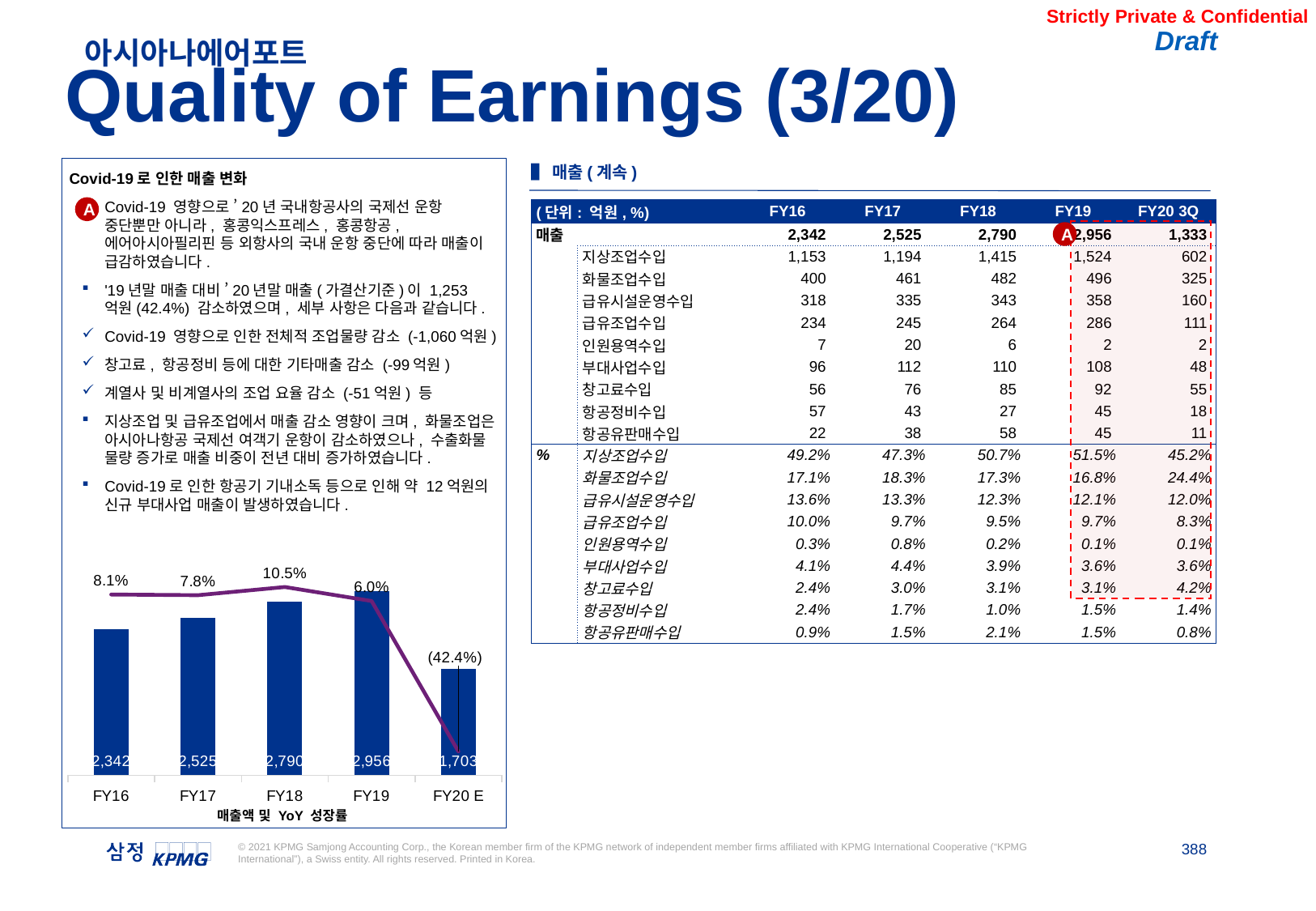

아시아나에어포트
Quality of Earnings (3/20)
▌매출(계속)

Covid-19로 인한 매출 변화
Covid-19 영향으로 ’20년 국내항공사의 국제선 운항 중단뿐만 아니라, 홍콩익스프레스, 홍콩항공, 에어아시아필리핀 등 외항사의 국내 운항 중단에 따라 매출이 급감하였습니다.
'19년말 매출 대비 ’20년말 매출(가결산기준)이 1,253억원(42.4%) 감소하였으며, 세부 사항은 다음과 같습니다.
Covid-19 영향으로 인한 전체적 조업물량 감소 (-1,060억원)
창고료, 항공정비 등에 대한 기타매출 감소 (-99억원)
계열사 및 비계열사의 조업 요율 감소 (-51억원) 등
지상조업 및 급유조업에서 매출 감소 영향이 크며, 화물조업은 아시아나항공 국제선 여객기 운항이 감소하였으나, 수출화물 물량 증가로 매출 비중이 전년 대비 증가하였습니다.
Covid-19로 인한 항공기 기내소독 등으로 인해 약 12억원의 신규 부대사업 매출이 발생하였습니다.

A
| (단위: 억원, %) |  | FY16 | FY17 | FY18 | FY19 | FY20 3Q |
| --- | --- | --- | --- | --- | --- | --- |
| 매출 |  | 2,342 | 2,525 | 2,790 | 2,956 | 1,333 |
|  | 지상조업수입 | 1,153 | 1,194 | 1,415 | 1,524 | 602 |
|  | 화물조업수입 | 400 | 461 | 482 | 496 | 325 |
|  | 급유시설운영수입 | 318 | 335 | 343 | 358 | 160 |
|  | 급유조업수입 | 234 | 245 | 264 | 286 | 111 |
|  | 인원용역수입 | 7 | 20 | 6 | 2 | 2 |
|  | 부대사업수입 | 96 | 112 | 110 | 108 | 48 |
|  | 창고료수입 | 56 | 76 | 85 | 92 | 55 |
|  | 항공정비수입 | 57 | 43 | 27 | 45 | 18 |
|  | 항공유판매수입 | 22 | 38 | 58 | 45 | 11 |
| % | 지상조업수입 | 49.2% | 47.3% | 50.7% | 51.5% | 45.2% |
|  | 화물조업수입 | 17.1% | 18.3% | 17.3% | 16.8% | 24.4% |
|  | 급유시설운영수입 | 13.6% | 13.3% | 12.3% | 12.1% | 12.0% |
|  | 급유조업수입 | 10.0% | 9.7% | 9.5% | 9.7% | 8.3% |
|  | 인원용역수입 | 0.3% | 0.8% | 0.2% | 0.1% | 0.1% |
|  | 부대사업수입 | 4.1% | 4.4% | 3.9% | 3.6% | 3.6% |
|  | 창고료수입 | 2.4% | 3.0% | 3.1% | 3.1% | 4.2% |
|  | 항공정비수입 | 2.4% | 1.7% | 1.0% | 1.5% | 1.4% |
|  | 항공유판매수입 | 0.9% | 1.5% | 2.1% | 1.5% | 0.8% |

A

### Chart

| Category | 매출액 | CAGR |
|---|---|---|
| FY16 | 2341.59336877 | 0.08056915956160585 |
| FY17 | 2525.14986852 | 0.07838957104940011 |
| FY18 | 2789.54530851 | 0.1047048507045497 |
| FY19 | 2955.84165332 | 0.059614140090388235 |
| FY20 E | 1703.0 | -0.4238527635310941 |
매출액 및 YoY 성장률